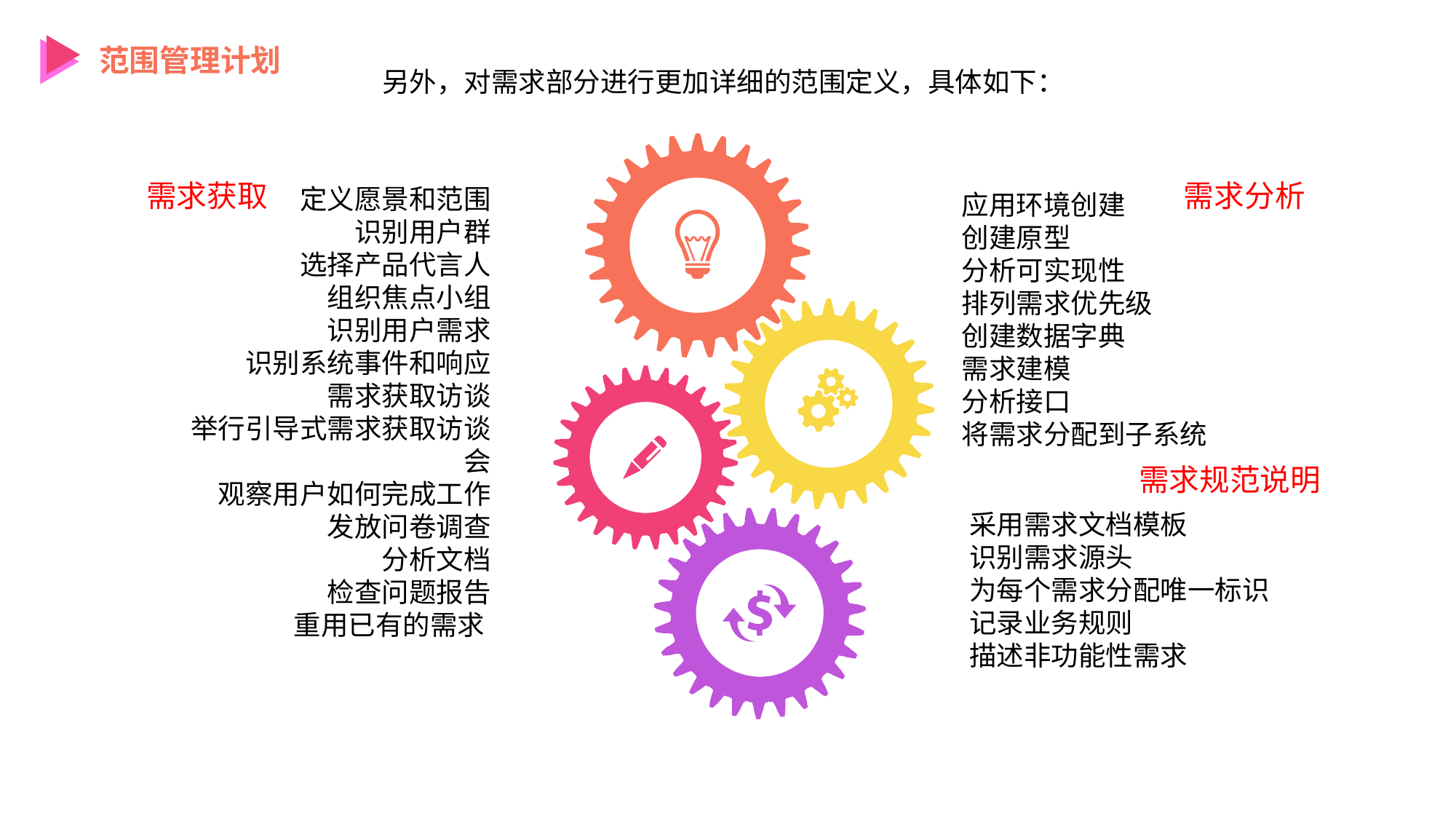

范围管理计划
另外，对需求部分进行更加详细的范围定义，具体如下：

需求获取
定义愿景和范围
识别用户群
选择产品代言人
组织焦点小组
识别用户需求
识别系统事件和响应
需求获取访谈
举行引导式需求获取访谈会
观察用户如何完成工作
发放问卷调查
分析文档
检查问题报告
重用已有的需求
需求分析
应用环境创建
创建原型
分析可实现性
排列需求优先级
创建数据字典
需求建模
分析接口
将需求分配到子系统

需求规范说明
采用需求文档模板
识别需求源头
为每个需求分配唯一标识
记录业务规则
描述非功能性需求